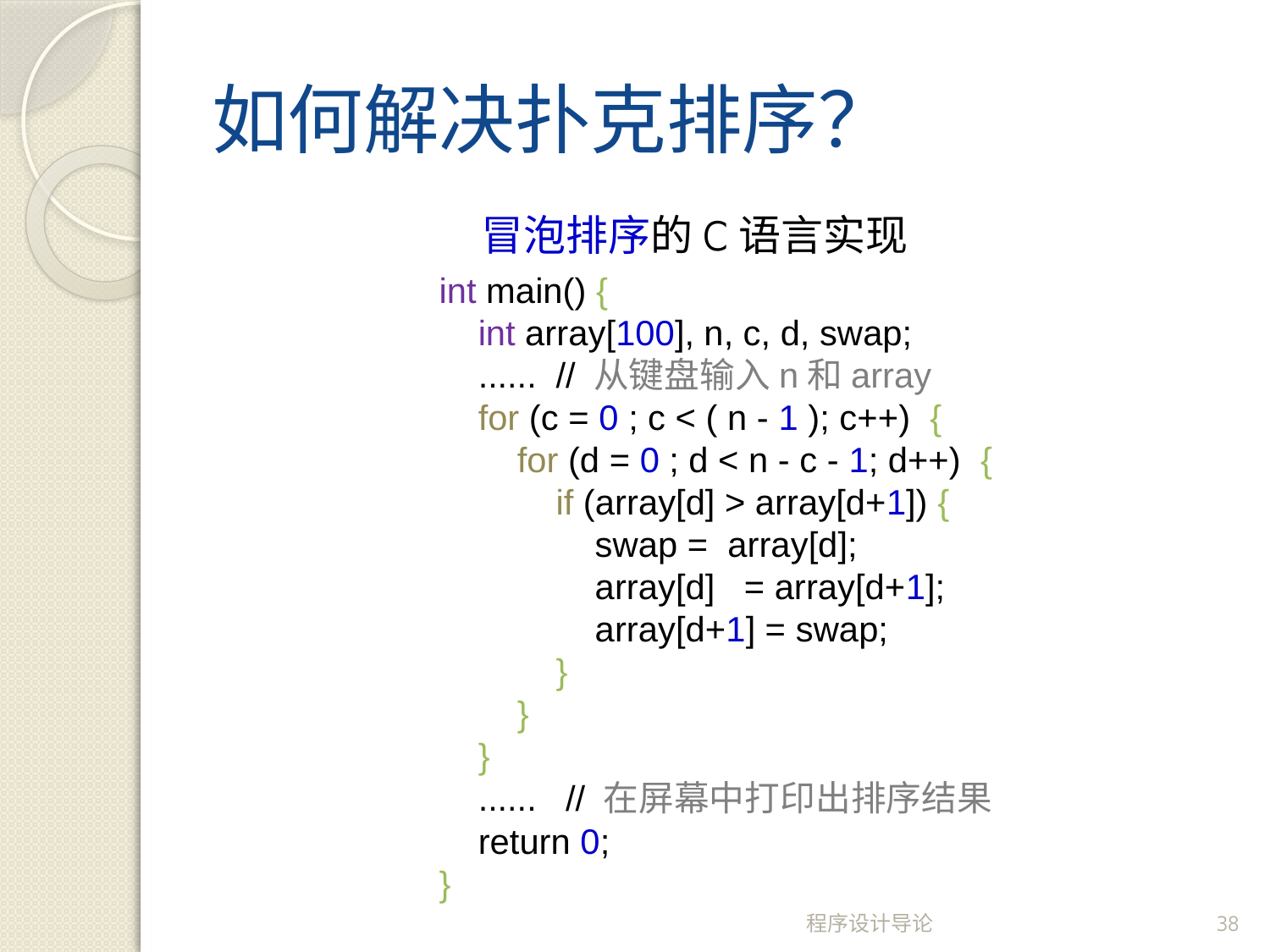

# 如何解决扑克排序？
冒泡排序的C语言实现
int main() {
    int array[100], n, c, d, swap;
    ......  // 从键盘输入n和array
    for (c = 0 ; c < ( n - 1 ); c++)  {
        for (d = 0 ; d < n - c - 1; d++)  {
            if (array[d] > array[d+1]) {
                swap =  array[d];
                array[d]   = array[d+1];
                array[d+1] = swap;
            }
        }
    }
    ......   // 在屏幕中打印出排序结果
    return 0;
}
程序设计导论
38